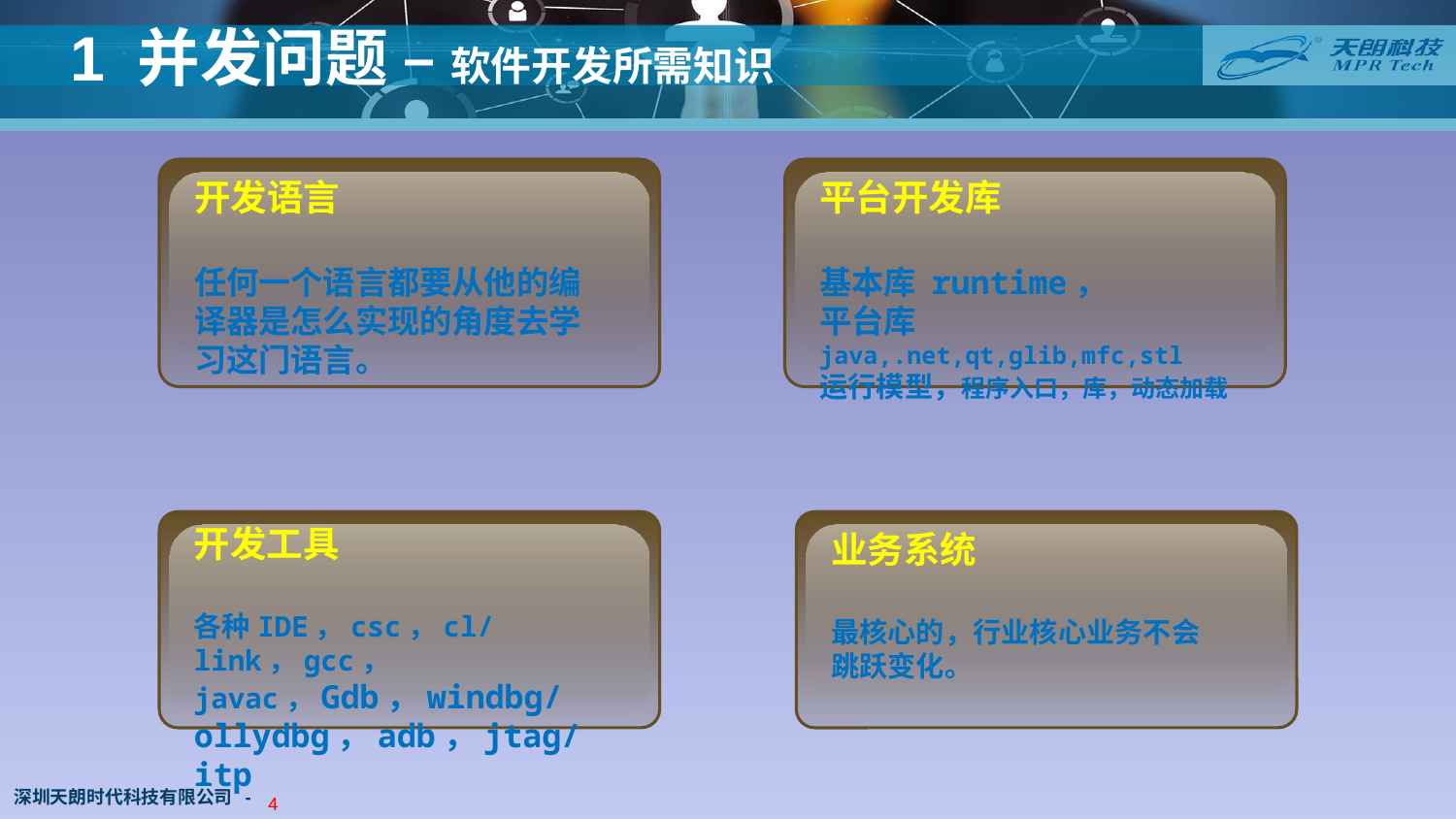

1 并发问题 – 软件开发所需知识

开发语言

任何一个语言都要从他的编译器是怎么实现的角度去学习这门语言。

平台开发库

基本库 runtime，
平台库 java,.net,qt,glib,mfc,stl
运行模型，程序入口，库，动态加载

开发工具

各种IDE，csc，cl/link，gcc，
javac，Gdb，windbg/ollydbg，adb，jtag/itp

业务系统

最核心的，行业核心业务不会跳跃变化。

深圳天朗时代科技有限公司  -
4